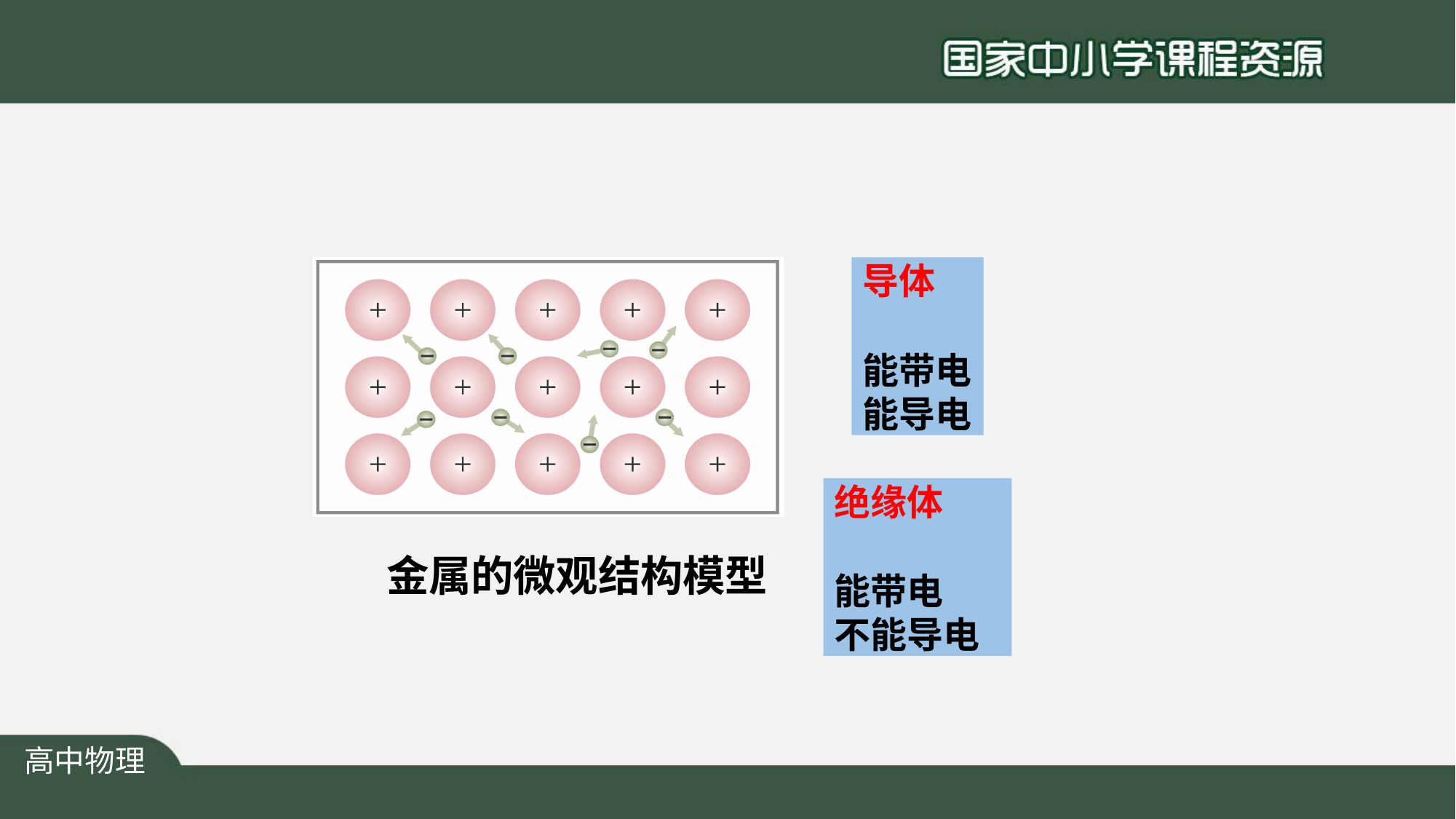

导体

能带电 能导电
绝缘体

能带电 不能导电
金属的微观结构模型
高中物理